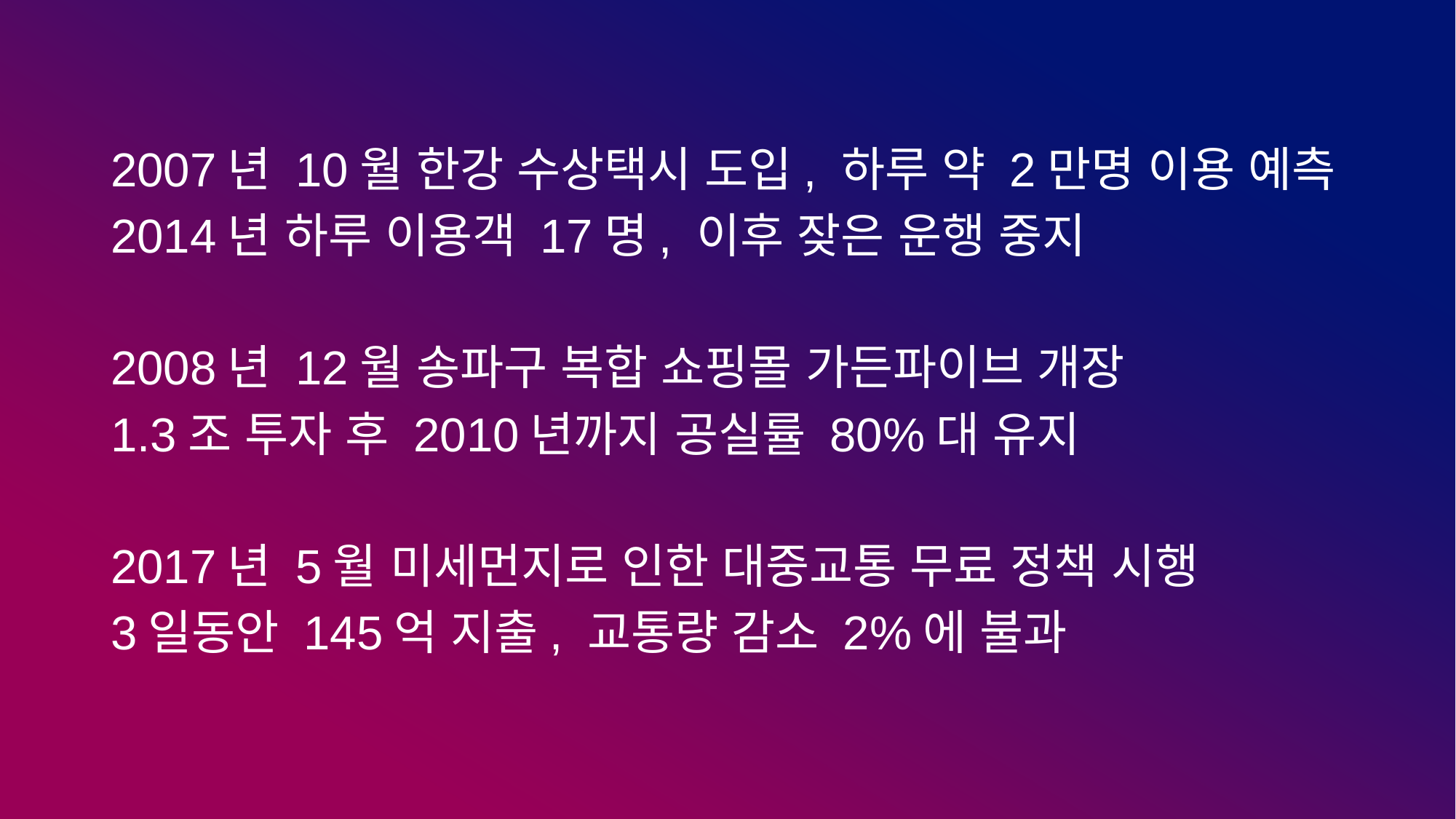

2007년 10월 한강 수상택시 도입, 하루 약 2만명 이용 예측
2014년 하루 이용객 17명, 이후 잦은 운행 중지

2008년 12월 송파구 복합 쇼핑몰 가든파이브 개장
1.3조 투자 후 2010년까지 공실률 80%대 유지

2017년 5월 미세먼지로 인한 대중교통 무료 정책 시행
3일동안 145억 지출, 교통량 감소 2%에 불과